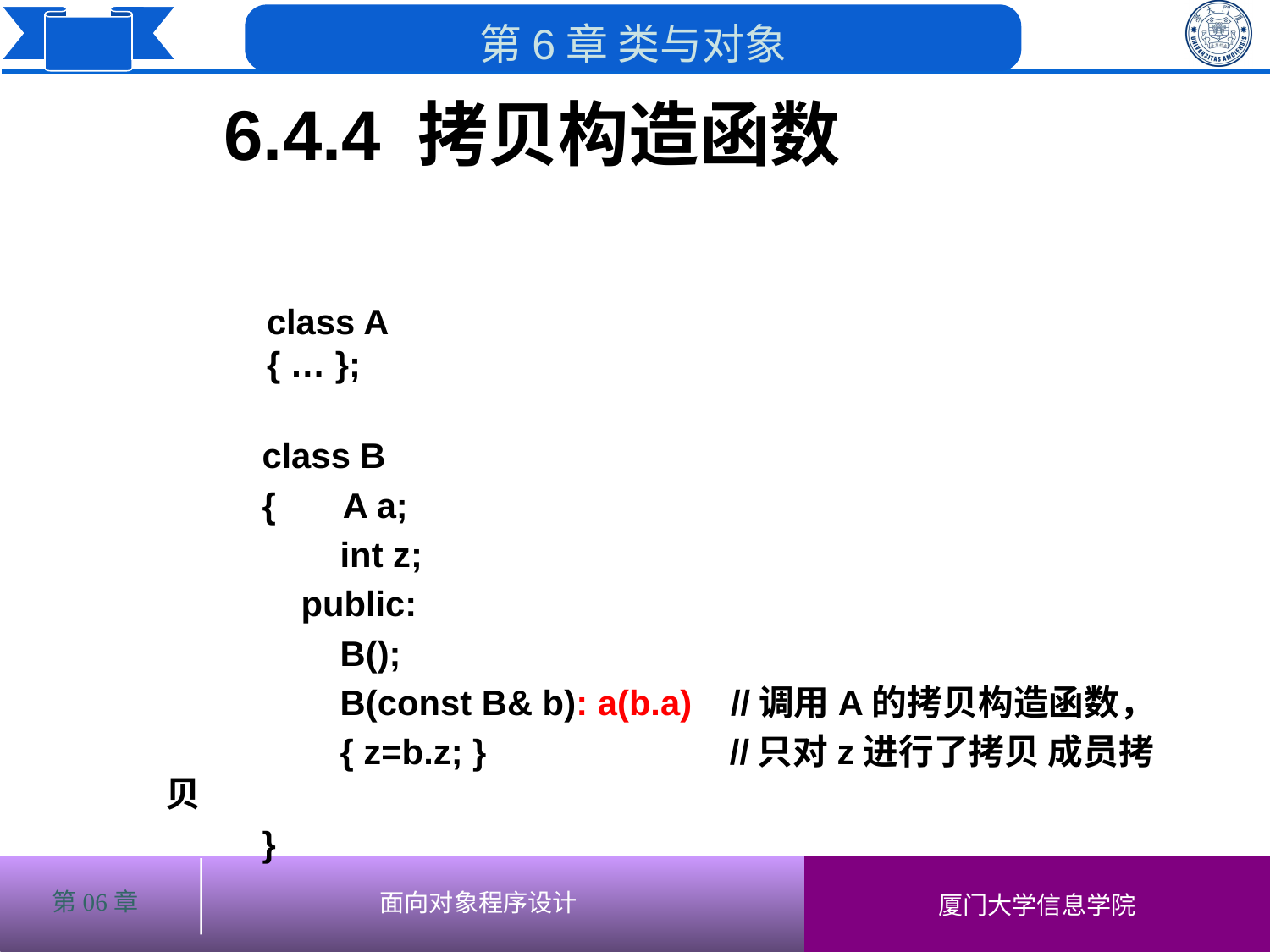

6.4.4 拷贝构造函数
# class A
                     { … };

              class B
              {       A a;
                      int z;
                  public:
                      B();
                      B(const B& b): a(b.a)    //调用A的拷贝构造函数，
                      { z=b.z; }                         //只对z进行了拷贝 成员拷贝
              }
59